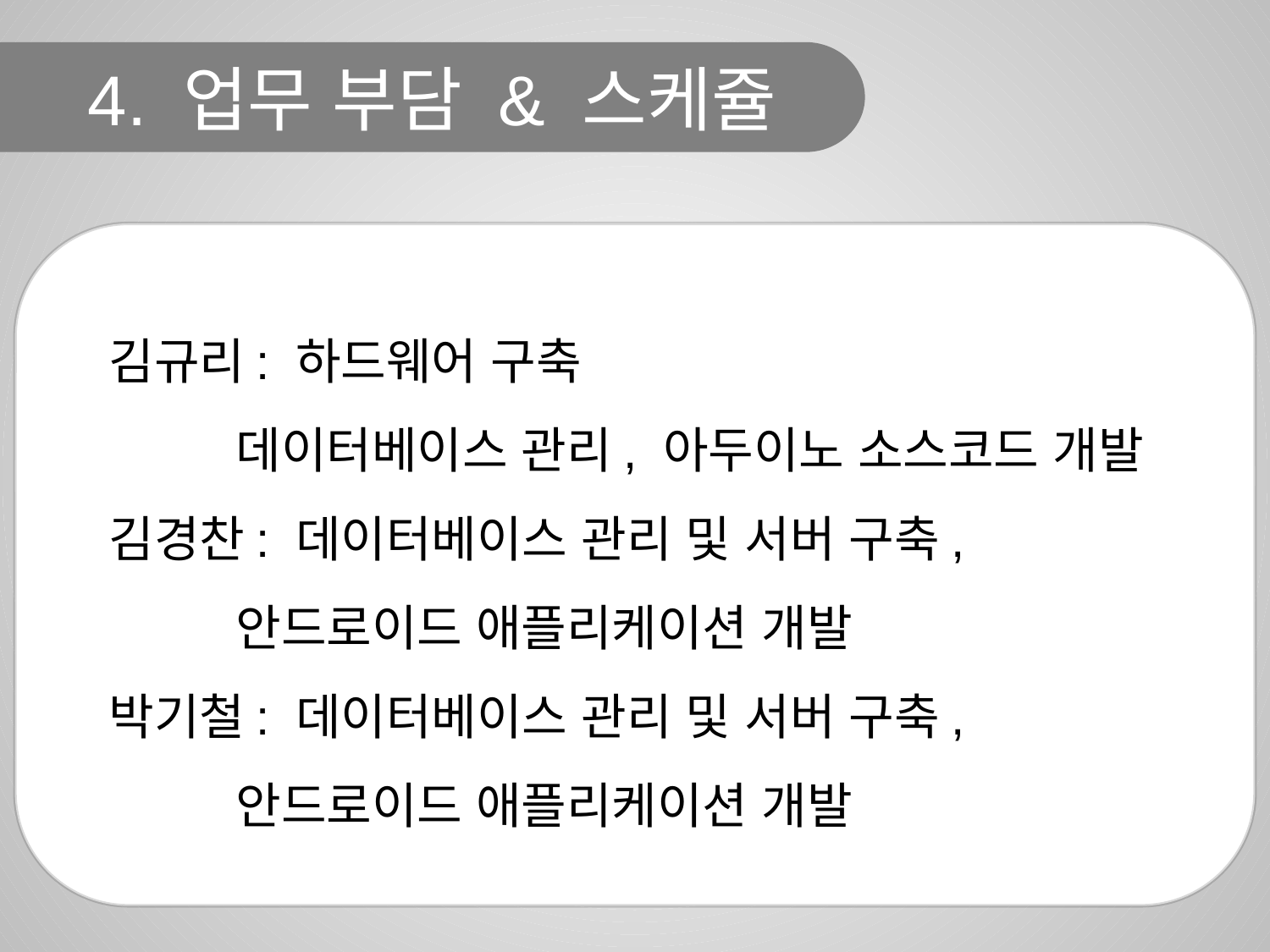

4. 업무 부담 & 스케쥴

김규리: 하드웨어 구축
	데이터베이스 관리, 아두이노 소스코드 개발
김경찬: 데이터베이스 관리 및 서버 구축,
	안드로이드 애플리케이션 개발
박기철: 데이터베이스 관리 및 서버 구축,
	안드로이드 애플리케이션 개발